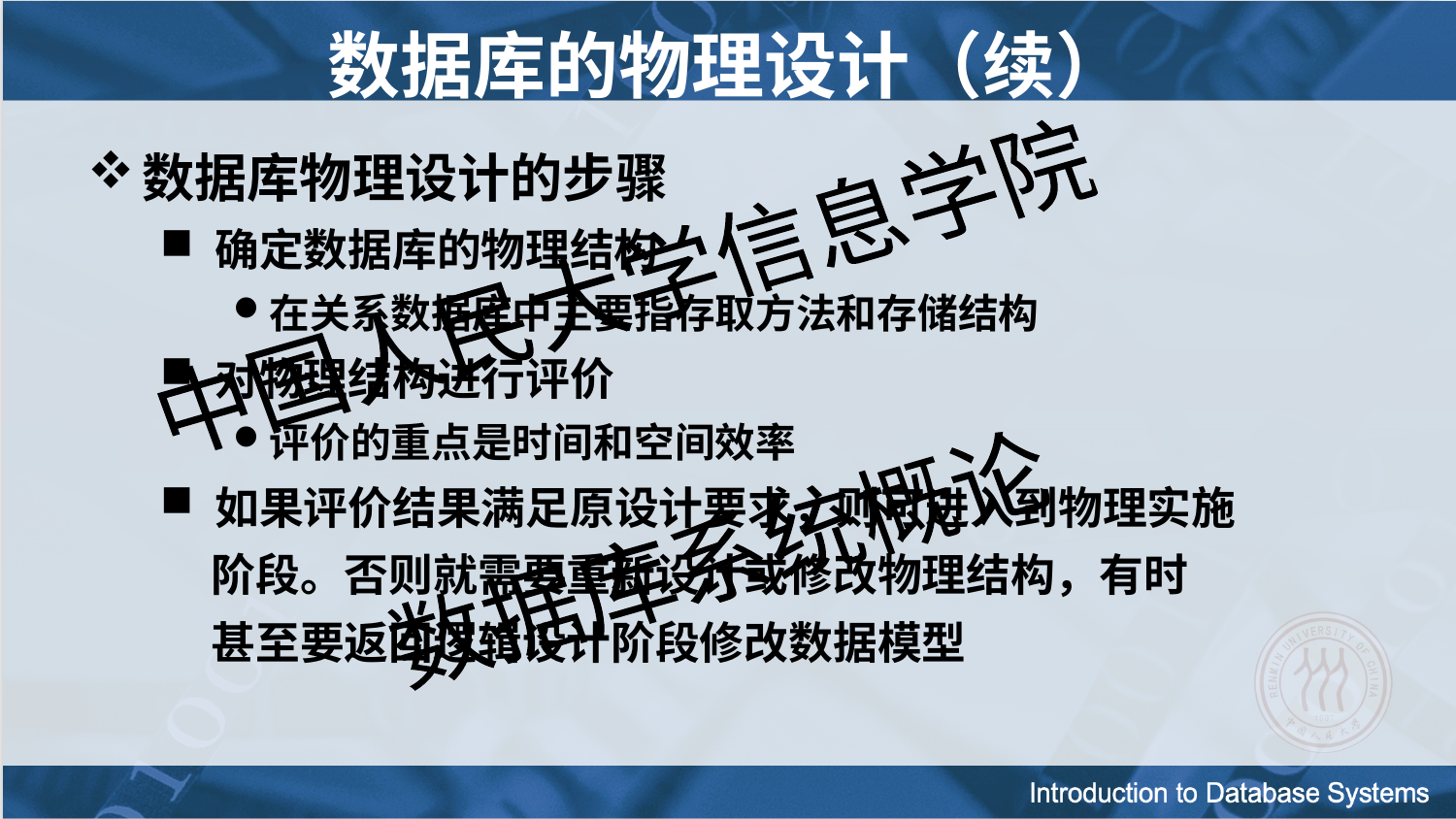

数据库的物理设计（续）
数据库物理设计的步骤
 确定数据库的物理结构
在关系数据库中主要指存取方法和存储结构
 对物理结构进行评价
评价的重点是时间和空间效率
 如果评价结果满足原设计要求，则可进入到物理实施
    阶段。否则就需要重新设计或修改物理结构，有时
    甚至要返回逻辑设计阶段修改数据模型